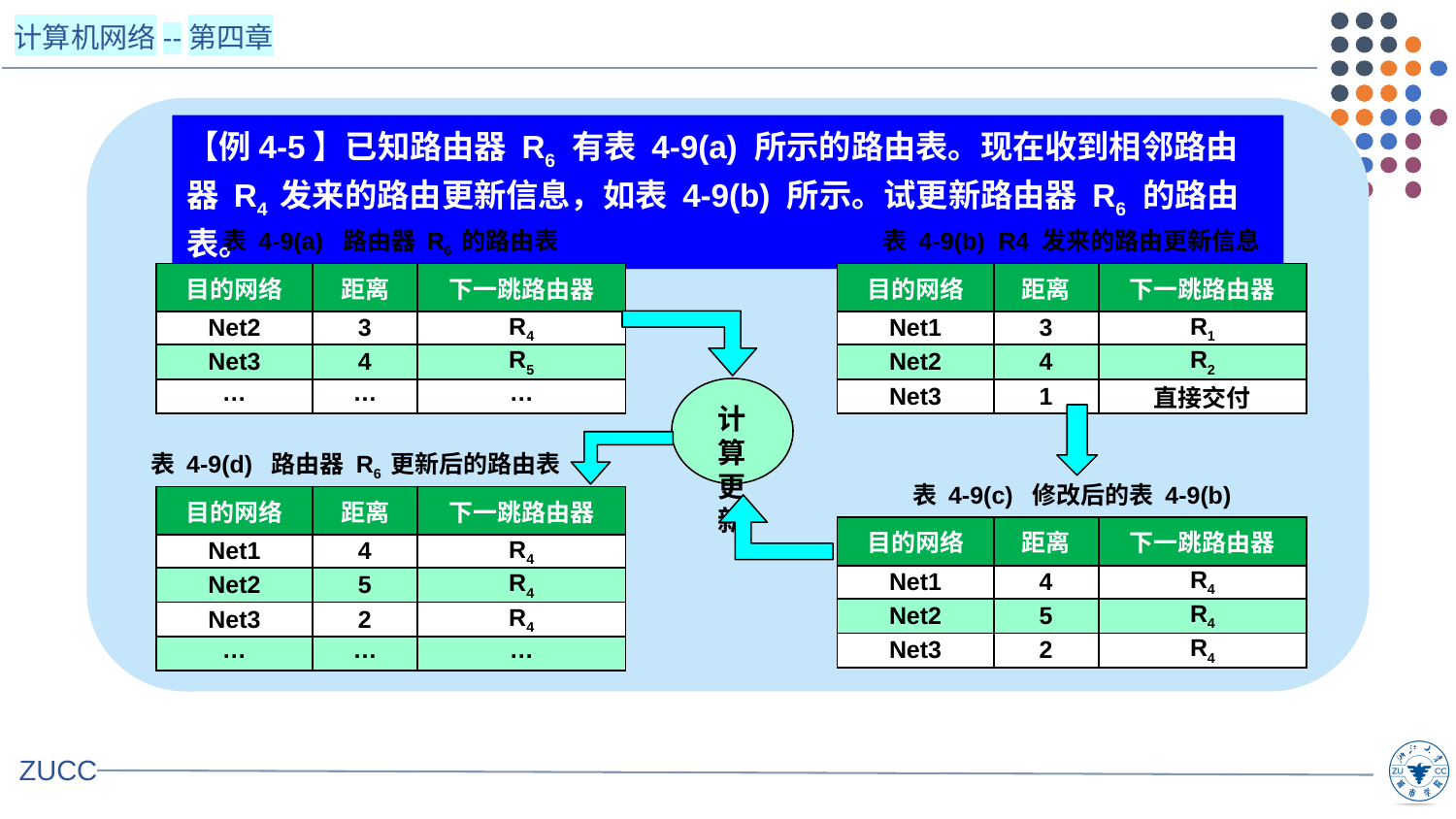

【例4-5】已知路由器 R6 有表 4-9(a) 所示的路由表。现在收到相邻路由器 R4 发来的路由更新信息，如表 4-9(b) 所示。试更新路由器 R6 的路由表。
表 4-9(a)  路由器 R6 的路由表
表 4-9(b)  R4 发来的路由更新信息
| 目的网络 | 距离 | 下一跳路由器 |
| --- | --- | --- |
| Net2 | 3 | R4 |
| Net3 | 4 | R5 |
| … | … | … |
| 目的网络 | 距离 | 下一跳路由器 |
| --- | --- | --- |
| Net1 | 3 | R1 |
| Net2 | 4 | R2 |
| Net3 | 1 | 直接交付 |

计算更新

表 4-9(d)  路由器 R6 更新后的路由表
表 4-9(c)  修改后的表 4-9(b)
| 目的网络 | 距离 | 下一跳路由器 |
| --- | --- | --- |
| Net1 | 4 | R4 |
| Net2 | 5 | R4 |
| Net3 | 2 | R4 |
| … | … | … |
| 目的网络 | 距离 | 下一跳路由器 |
| --- | --- | --- |
| Net1 | 4 | R4 |
| Net2 | 5 | R4 |
| Net3 | 2 | R4 |